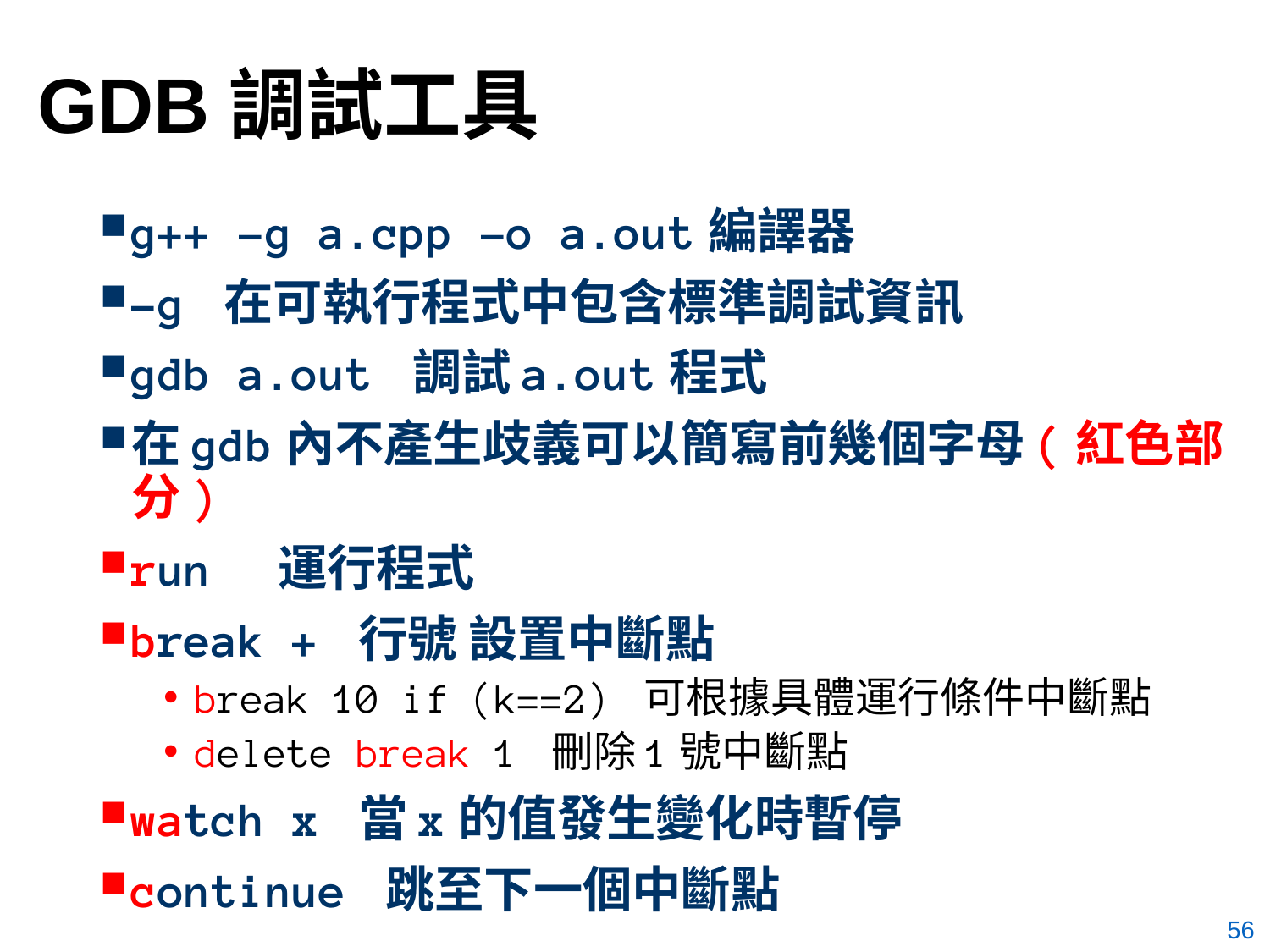

# GDB調試工具
g++ -g a.cpp –o a.out編譯器
-g 在可執行程式中包含標準調試資訊
gdb a.out 調試a.out程式
在gdb內不產生歧義可以簡寫前幾個字母(紅色部分)
run  運行程式
break + 行號 設置中斷點
break 10 if (k==2) 可根據具體運行條件中斷點
delete break 1 刪除1號中斷點
watch x 當x的值發生變化時暫停
continue 跳至下一個中斷點
56